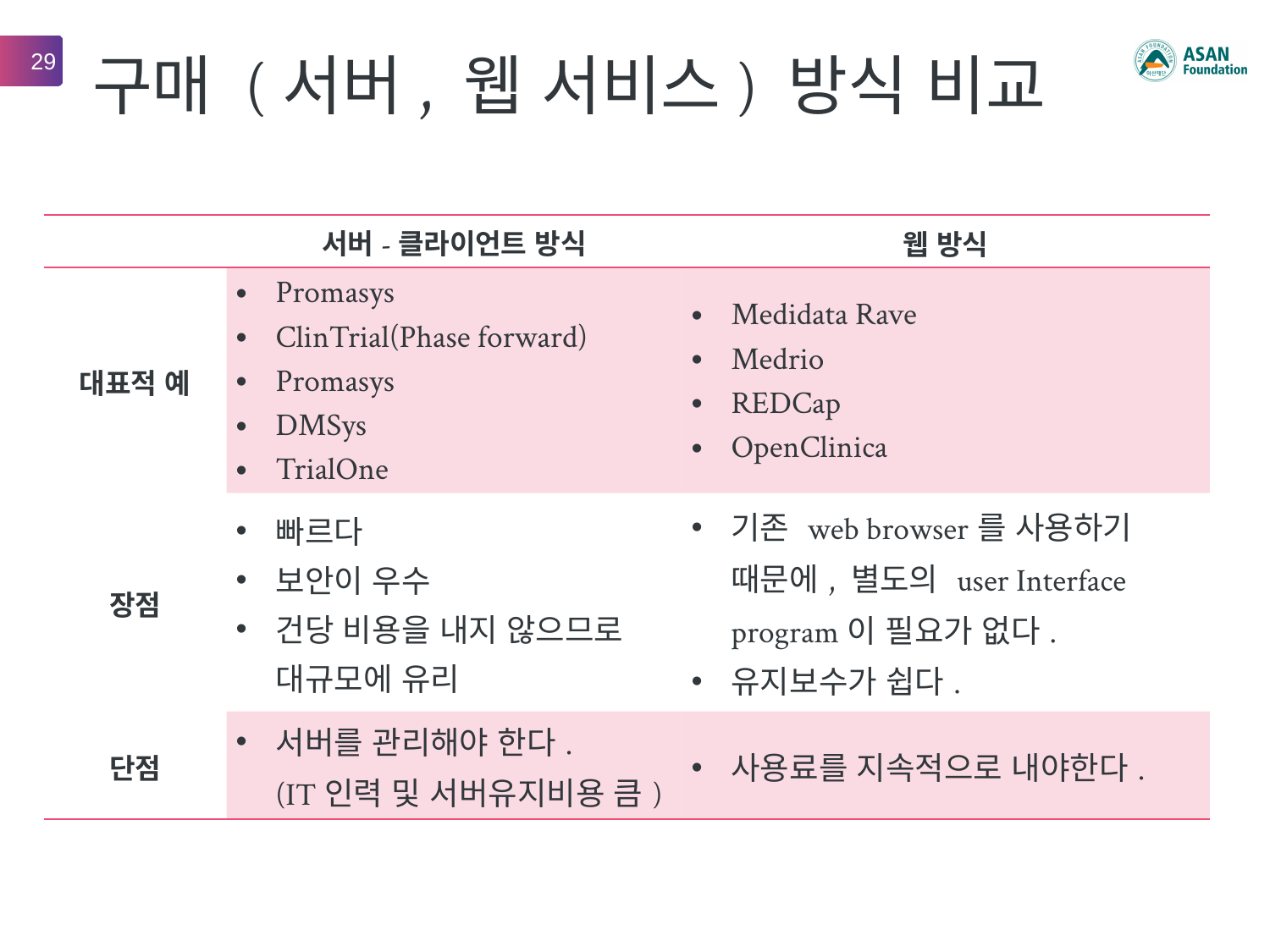

29
# 구매 (서버, 웹 서비스) 방식 비교
|  | 서버-클라이언트 방식 | 웹 방식 |
| --- | --- | --- |
| 대표적 예 | Promasys ClinTrial(Phase forward) Promasys DMSys TrialOne | Medidata Rave Medrio REDCap OpenClinica |
| 장점 | 빠르다 보안이 우수 건당 비용을 내지 않으므로 대규모에 유리 | 기존 web browser를 사용하기 때문에, 별도의 user Interface program이 필요가 없다. 유지보수가 쉽다. |
| 단점 | 서버를 관리해야 한다. (IT인력 및 서버유지비용 큼) | 사용료를 지속적으로 내야한다. |